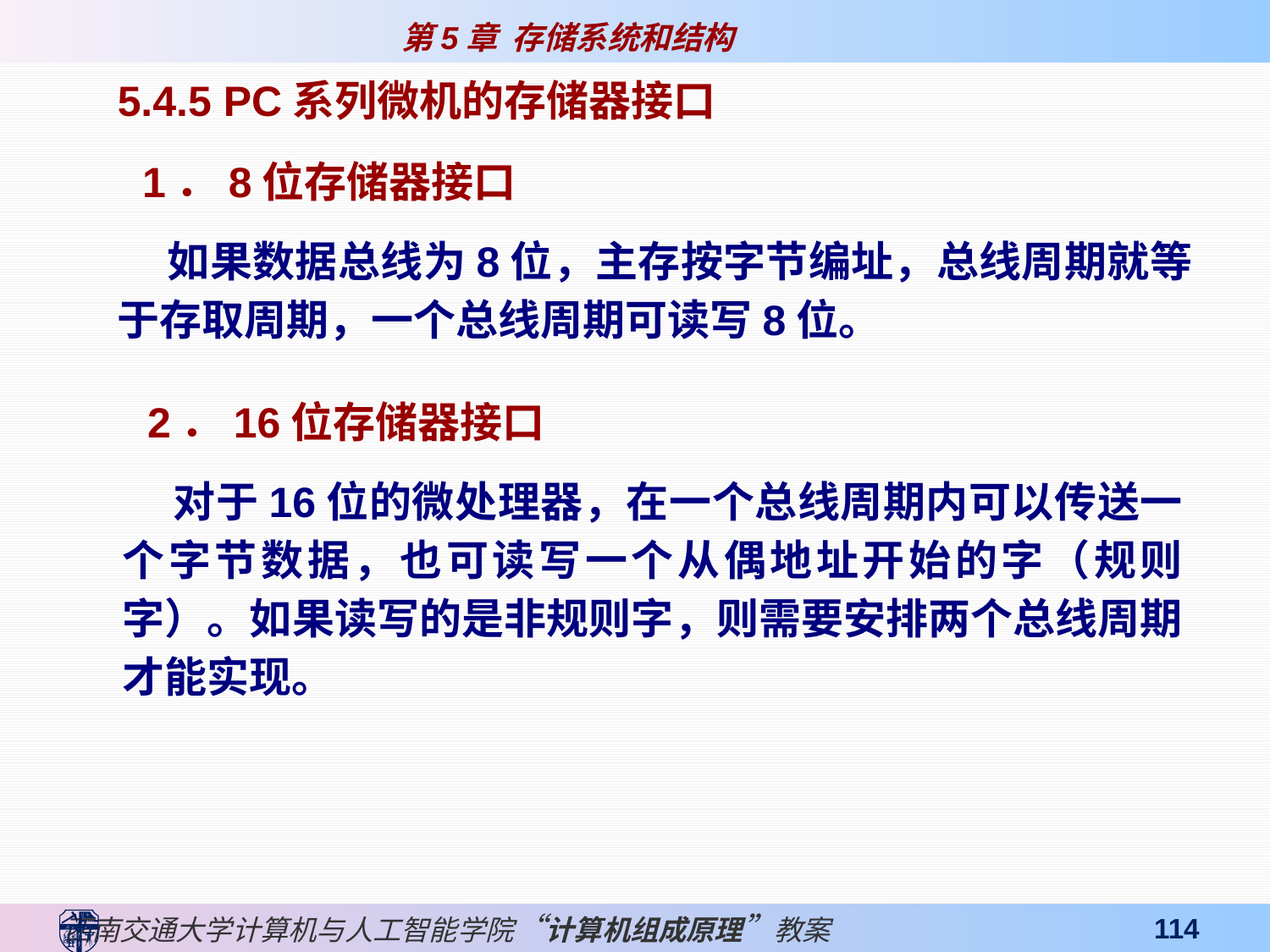

5.4.5 PC系列微机的存储器接口
1．8位存储器接口
    如果数据总线为8位，主存按字节编址，总线周期就等于存取周期，一个总线周期可读写8位。
2．16位存储器接口
    对于16位的微处理器，在一个总线周期内可以传送一个字节数据，也可读写一个从偶地址开始的字（规则字）。如果读写的是非规则字，则需要安排两个总线周期才能实现。